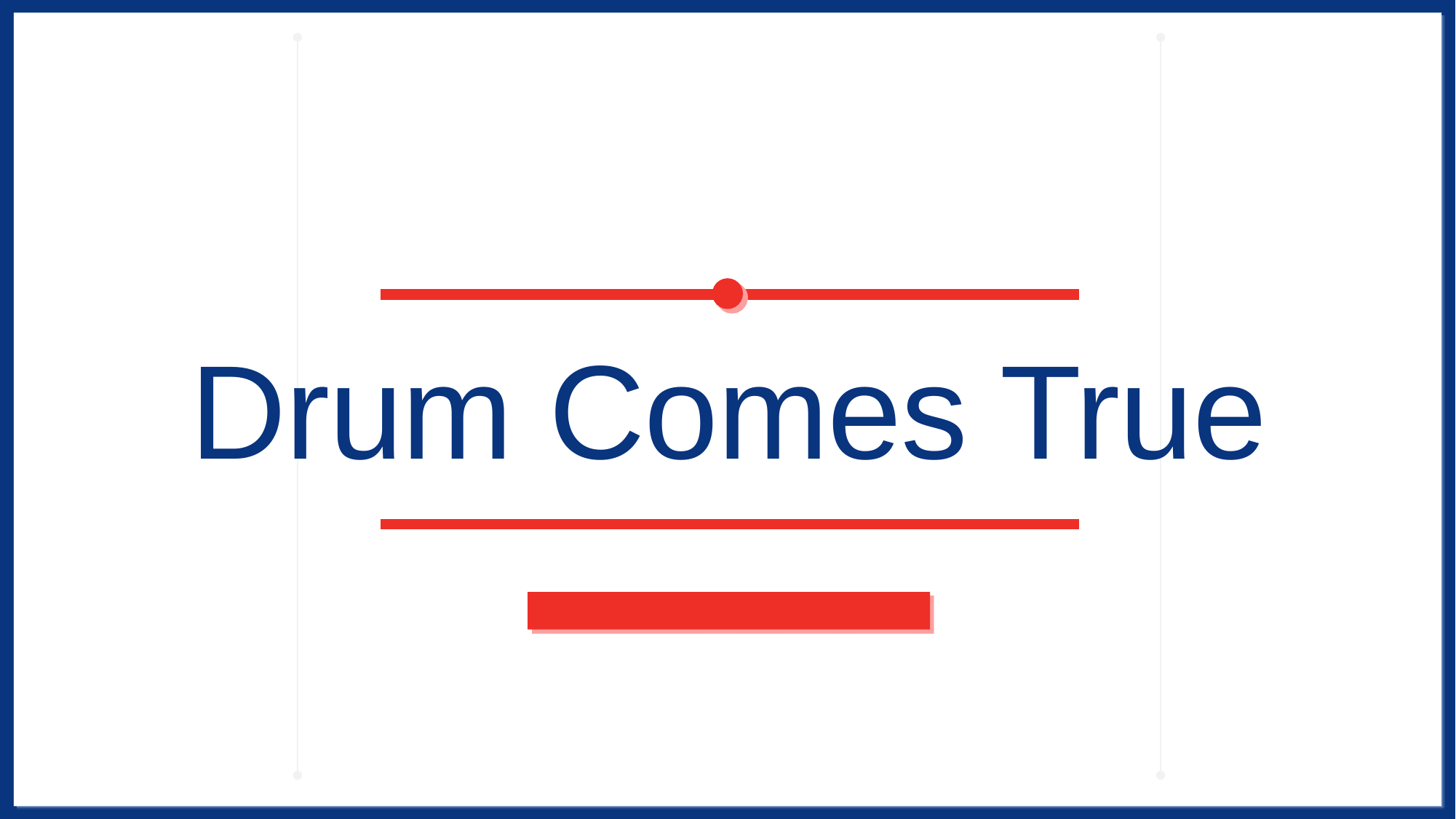

# Drum Comes True
강민진 강민서 박세원 신나연